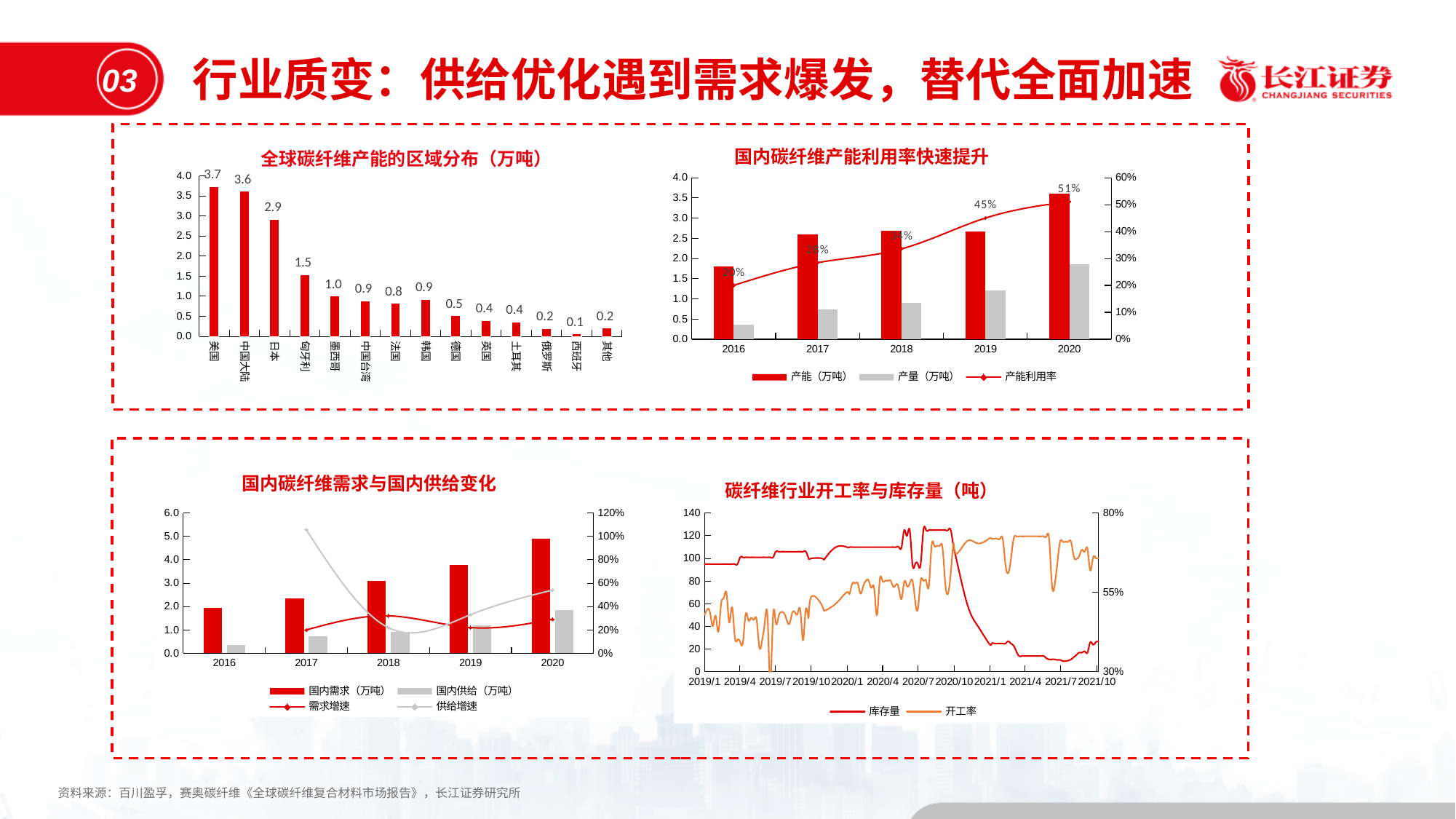

行业质变：供给优化遇到需求爆发，替代全面加速
03

全球碳纤维产能的区域分布（万吨）
国内碳纤维产能利用率快速提升

### Chart

| Category |  |
|---|---|
| 美国 | 3.7299999999999995 |
| 中国大陆 | 3.6149999999999998 |
| 日本 | 2.92 |
| 匈牙利 | 1.54 |
| 墨西哥 | 1.0 |
| 中国台湾 | 0.8800000000000001 |
| 法国 | 0.82 |
| 韩国 | 0.9199999999999999 |
| 德国 | 0.51 |
| 英国 | 0.4 |
| 土耳其 | 0.36 |
| 俄罗斯 | 0.2 |
| 西班牙 | 0.06 |
| 其他 | 0.21000000000000002 |

### Chart

| Category | 产能（万吨） | 产量（万吨） | 产能利用率 |
|---|---|---|---|
| 2016 | 1.8 | 0.36 | 0.19999999999999998 |
| 2017 | 2.6 | 0.74 | 0.2846153846153846 |
| 2018 | 2.68 | 0.9 | 0.33582089552238803 |
| 2019 | 2.665 | 1.2 | 0.450281425891182 |
| 2020 | 3.615 | 1.85 | 0.5117565698478561 |
国内碳纤维需求与国内供给变化
碳纤维行业开工率与库存量（吨）

### Chart

| Category | 国内需求（万吨） | 国内供给（万吨） | 需求增速 | 供给增速 |
|---|---|---|---|---|
| 2016 | 1.9563000000000001 | 0.36 | None | None |
| 2017 | 2.3487 | 0.74 | 0.20058273270970695 | 1.0555555555555558 |
| 2018 | 3.1014 | 0.9023 | 0.3204751564695363 | 0.21932432432432436 |
| 2019 | 3.784 | 1.2 | 0.22009415102856766 | 0.32993461154826553 |
| 2020 | 4.8850999999999996 | 1.85 | 0.2909883720930233 | 0.5416666666666667 |

### Chart

| Category | 库存量 | 开工率 |
|---|---|---|
| 43469 | 95.0 | 0.4797 |
| 43476 | 95.0 | 0.4974 |
| 43483 | 95.0 | 0.4854 |
| 43490 | 95.0 | 0.4445 |
| 43497 | 95.0 | 0.4765 |
| 43504 | 95.0 | 0.4265 |
| 43511 | 95.0 | 0.5136 |
| 43518 | 95.0 | 0.5332 |
| 43525 | 95.0 | 0.5461 |
| 43532 | 95.0 | 0.4553 |
| 43539 | 95.0 | 0.5037 |
| 43546 | 95.0 | 0.4116 |
| 43553 | 95.0 | 0.4008 |
| 43560 | 101.0 | 0.3938 |
| 43567 | 101.0 | 0.3938 |
| 43574 | 101.0 | 0.4817 |
| 43581 | 101.0 | 0.4621 |
| 43588 | 101.0 | 0.47 |
| 43595 | 101.0 | 0.464 |
| 43602 | 101.0 | 0.4636 |
| 43609 | 101.0 | 0.3772 |
| 43616 | 101.0 | 0.3992 |
| 43623 | 101.0 | 0.4563 |
| 43630 | 101.0 | 0.4704 |
| 43637 | 101.0 | 0.266 |
| 43644 | 101.0 | 0.4758 |
| 43651 | 106.0 | 0.4548 |
| 43658 | 106.0 | 0.4734 |
| 43665 | 106.0 | 0.4883 |
| 43672 | 106.0 | 0.4852 |
| 43679 | 106.0 | 0.4633 |
| 43686 | 106.0 | 0.4515 |
| 43693 | 106.0 | 0.4846 |
| 43700 | 106.0 | 0.4878 |
| 43707 | 106.0 | 0.4836 |
| 43714 | 106.0 | 0.4919 |
| 43721 | 106.0 | 0.3995 |
| 43728 | 106.0 | 0.4976 |
| 43735 | 100.0 | 0.4689 |
| 43742 | 100.0 | 0.5363 |
| 43770 | 100.0 | 0.5072 |
| 43777 | 100.0 | 0.4929 |
| 43805 | 110.0 | 0.5153 |
| 43833 | 110.0 | 0.551 |
| 43840 | 110.0 | 0.5459 |
| 43847 | 110.0 | 0.5784 |
| 43854 | 110.0 | 0.5784 |
| 43861 | 110.0 | 0.5784 |
| 43868 | 110.0 | 0.5463 |
| 43875 | 110.0 | 0.5707 |
| 43882 | 110.0 | 0.587 |
| 43889 | 110.0 | 0.587 |
| 43896 | 110.0 | 0.5644 |
| 43903 | 110.0 | 0.5616 |
| 43910 | 110.0 | 0.4783 |
| 43917 | 110.0 | 0.587 |
| 43924 | 110.0 | 0.587 |
| 43931 | 110.0 | 0.587 |
| 43938 | 110.0 | 0.587 |
| 43945 | 110.0 | 0.587 |
| 43952 | 110.0 | 0.5679 |
| 43959 | 110.0 | 0.5757 |
| 43966 | 110.0 | 0.5626 |
| 43973 | 110.0 | 0.53 |
| 43980 | 125.0 | 0.5839 |
| 43987 | 120.0 | 0.5707 |
| 43994 | 125.0 | 0.5785 |
| 44001 | 95.0 | 0.587 |
| 44008 | 95.0 | 0.5218 |
| 44015 | 95.0 | 0.4993 |
| 44022 | 95.0 | 0.587 |
| 44029 | 125.0 | 0.587 |
| 44036 | 125.0 | 0.587 |
| 44043 | 125.0 | 0.5707 |
| 44050 | 125.0 | 0.6973 |
| 44057 | 125.0 | 0.6973 |
| 44064 | 125.0 | 0.6973 |
| 44071 | 125.0 | 0.6973 |
| 44078 | 125.0 | 0.6903 |
| 44085 | 125.0 | 0.5784 |
| 44092 | 125.0 | 0.5467 |
| 44099 | 125.0 | 0.6115 |
| 44106 | 110.0 | 0.7044 |
| 44113 | 100.0 | 0.6721 |
| 44141 | 60.0 | 0.7119 |
| 44169 | 40.0 | 0.7044 |
| 44197 | 25.0 | 0.7194 |
| 44204 | 25.0 | 0.7194 |
| 44211 | 25.0 | 0.7194 |
| 44218 | 25.0 | 0.7194 |
| 44225 | 25.0 | 0.7194 |
| 44232 | 25.0 | 0.7194 |
| 44239 | 25.0 | 0.6393 |
| 44246 | 27.0 | 0.6111 |
| 44253 | 25.0 | 0.6547 |
| 44260 | 23.0 | 0.7194 |
| 44267 | 18.0 | 0.7268 |
| 44274 | 14.0 | 0.7268 |
| 44281 | 14.0 | 0.7268 |
| 44288 | 14.0 | 0.7268 |
| 44295 | 14.0 | 0.7268 |
| 44302 | 14.0 | 0.7268 |
| 44309 | 14.0 | 0.7268 |
| 44316 | 14.0 | 0.7268 |
| 44323 | 14.0 | 0.7268 |
| 44330 | 14.0 | 0.7268 |
| 44337 | 14.0 | 0.7268 |
| 44344 | 12.0 | 0.7268 |
| 44351 | 11.0 | 0.7171 |
| 44358 | 11.0 | 0.5739 |
| 44365 | 11.0 | 0.5739 |
| 44372 | 10.5 | 0.6433 |
| 44379 | 10.5 | 0.7099 |
| 44386 | 9.5 | 0.7099 |
| 44393 | 9.5 | 0.7099 |
| 44400 | 10.0 | 0.7099 |
| 44407 | 11.0 | 0.7099 |
| 44414 | 13.0 | 0.6633 |
| 44421 | 15.0 | 0.6555 |
| 44428 | 17.0 | 0.6653 |
| 44435 | 17.0 | 0.6848 |
| 44442 | 18.0 | 0.6788 |
| 44449 | 17.0 | 0.6874 |
| 44456 | 26.0 | 0.6195 |
| 44463 | 24.0 | 0.6588 |
| 44470 | 26.0 | 0.6588 |
| 44477 | 27.0 | 0.6588 |
资料来源：百川盈孚，赛奥碳纤维《全球碳纤维复合材料市场报告》，长江证券研究所